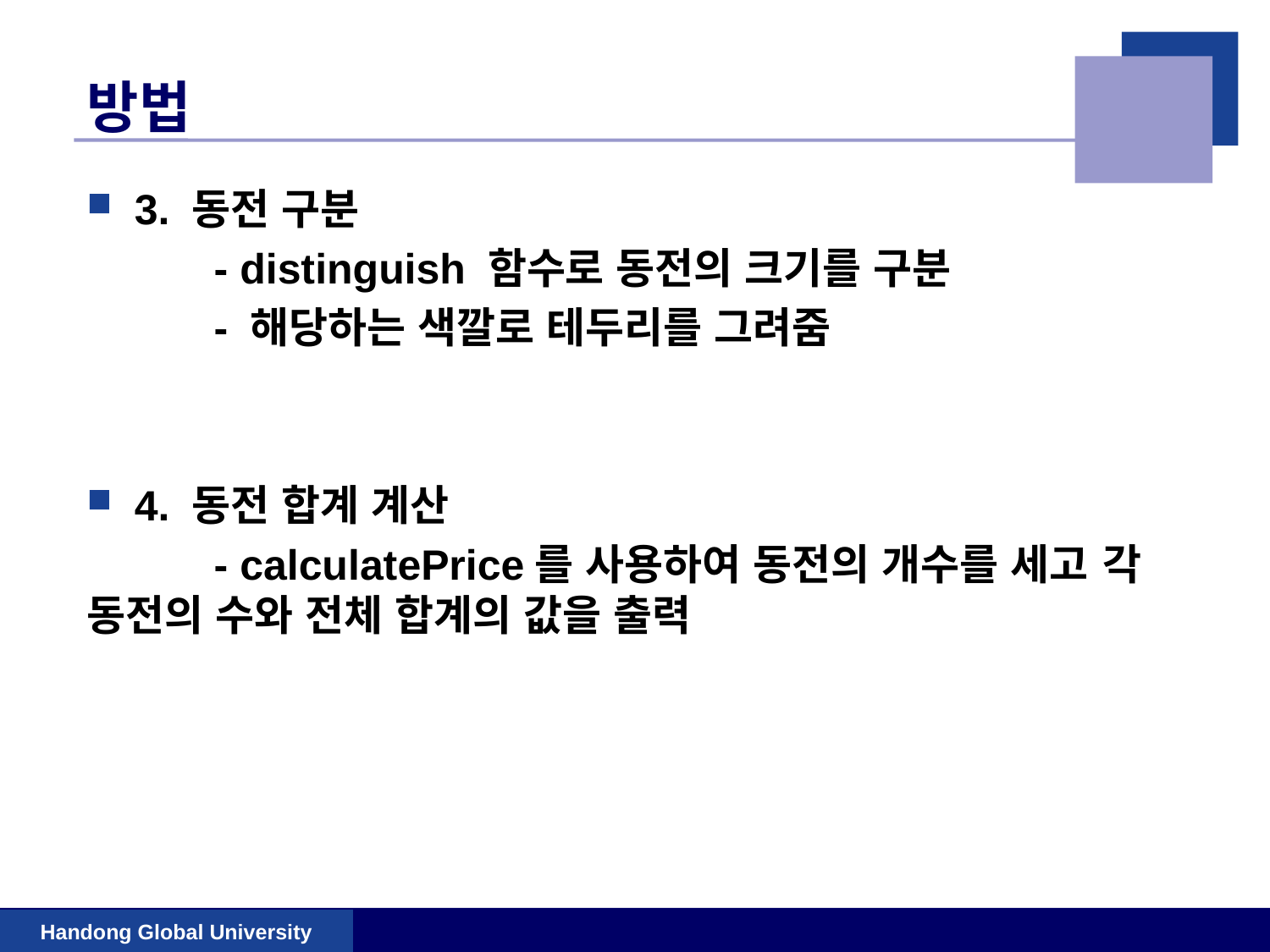

# 방법
3. 동전 구분
	- distinguish 함수로 동전의 크기를 구분
	- 해당하는 색깔로 테두리를 그려줌

4. 동전 합계 계산
	- calculatePrice를 사용하여 동전의 개수를 세고 	각 동전의 수와 전체 합계의 값을 출력